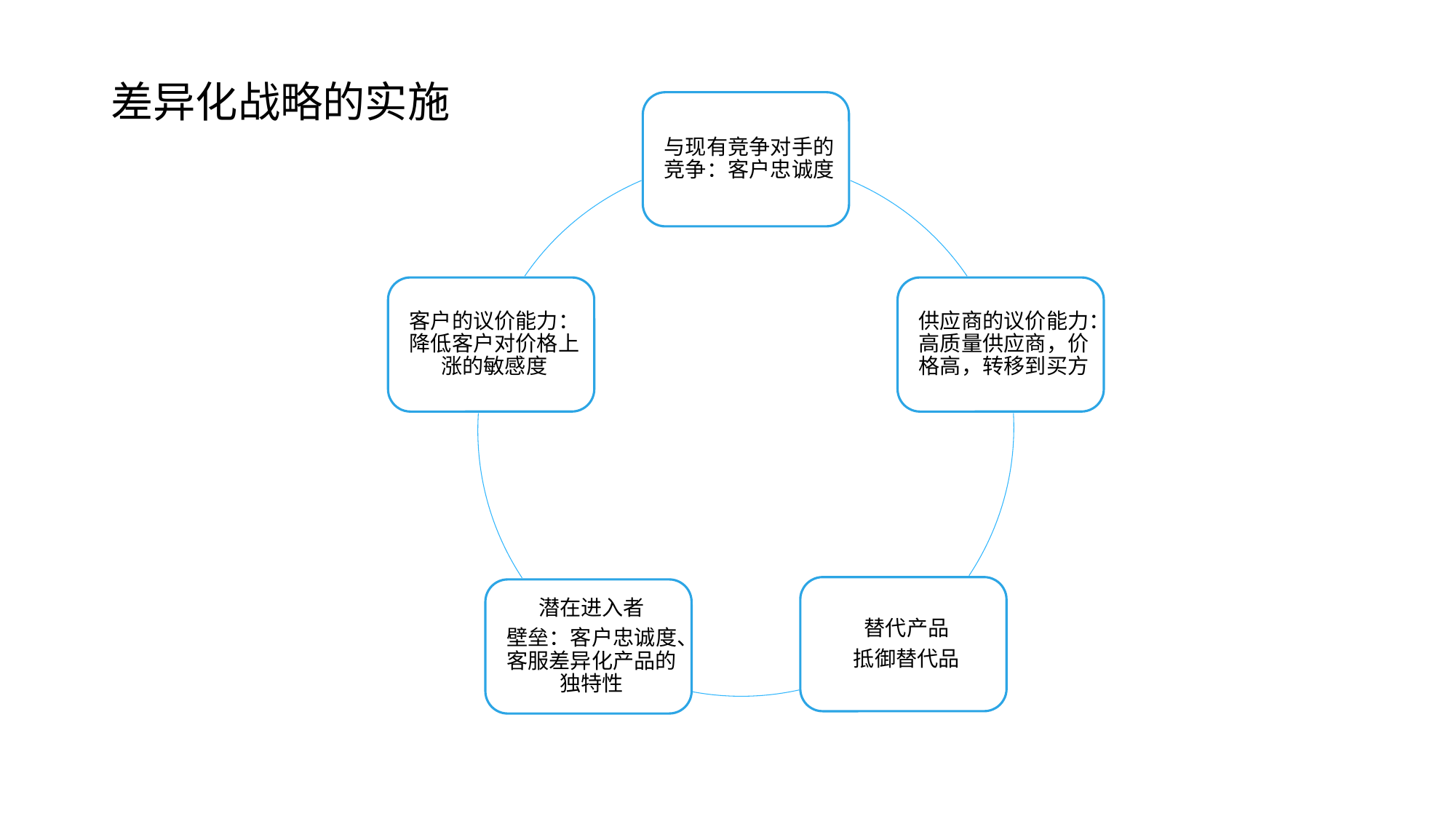

# 差异化战略的实施
与现有竞争对手的竞争：客户忠诚度
供应商的议价能力：高质量供应商，价格高，转移到买方
替代产品
抵御替代品
潜在进入者
壁垒：客户忠诚度、客服差异化产品的独特性
客户的议价能力：降低客户对价格上涨的敏感度